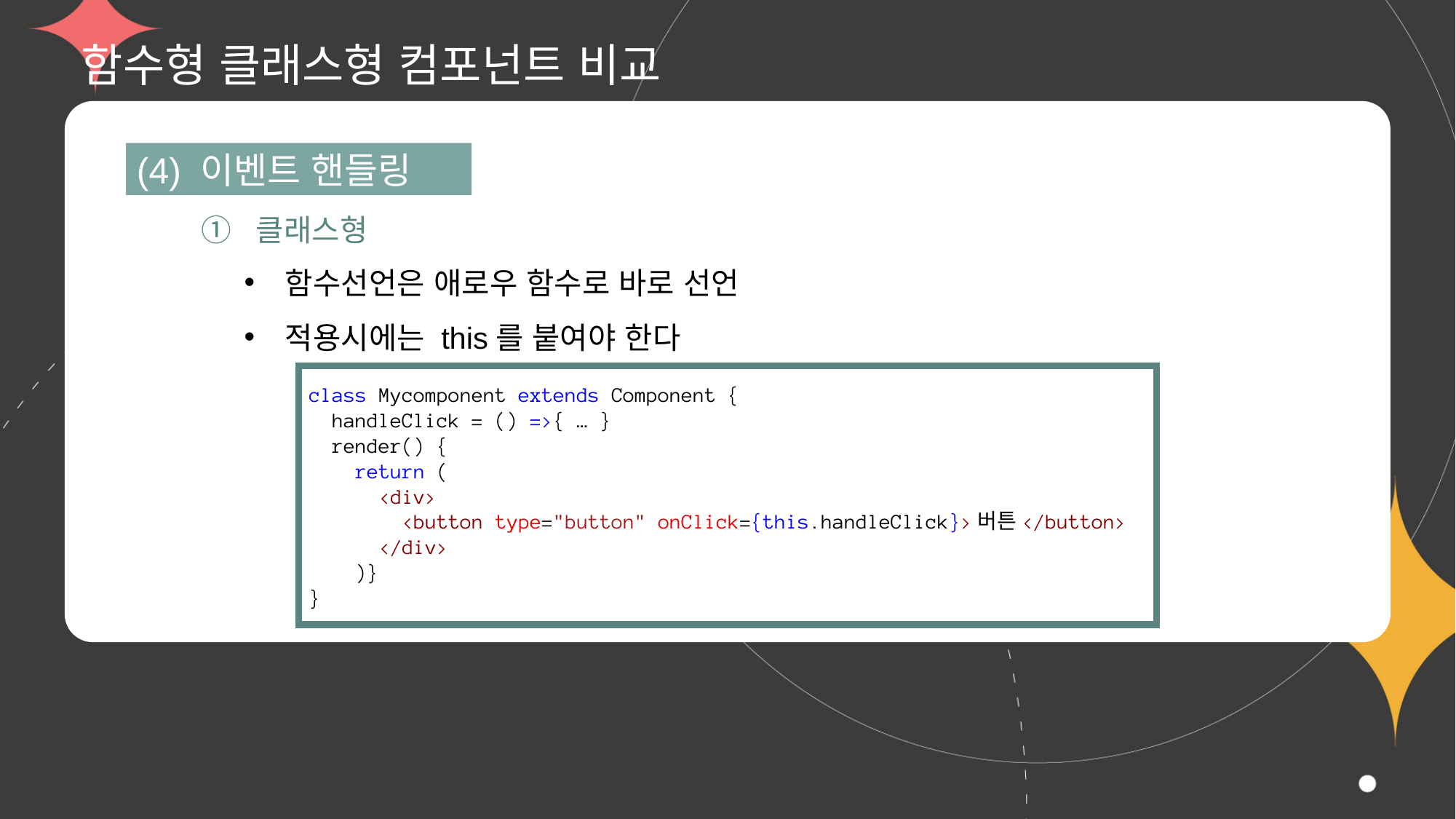

# 함수형 클래스형 컴포넌트 비교
(4) 이벤트 핸들링
①  클래스형
함수선언은 애로우 함수로 바로 선언
적용시에는 this를 붙여야 한다
class Mycomponent extends Component {
  handleClick = () =>{ … }
  render() {
    return (
      <div>
        <button type="button" onClick={this.handleClick}>버튼</button>
      </div>
    )}
}